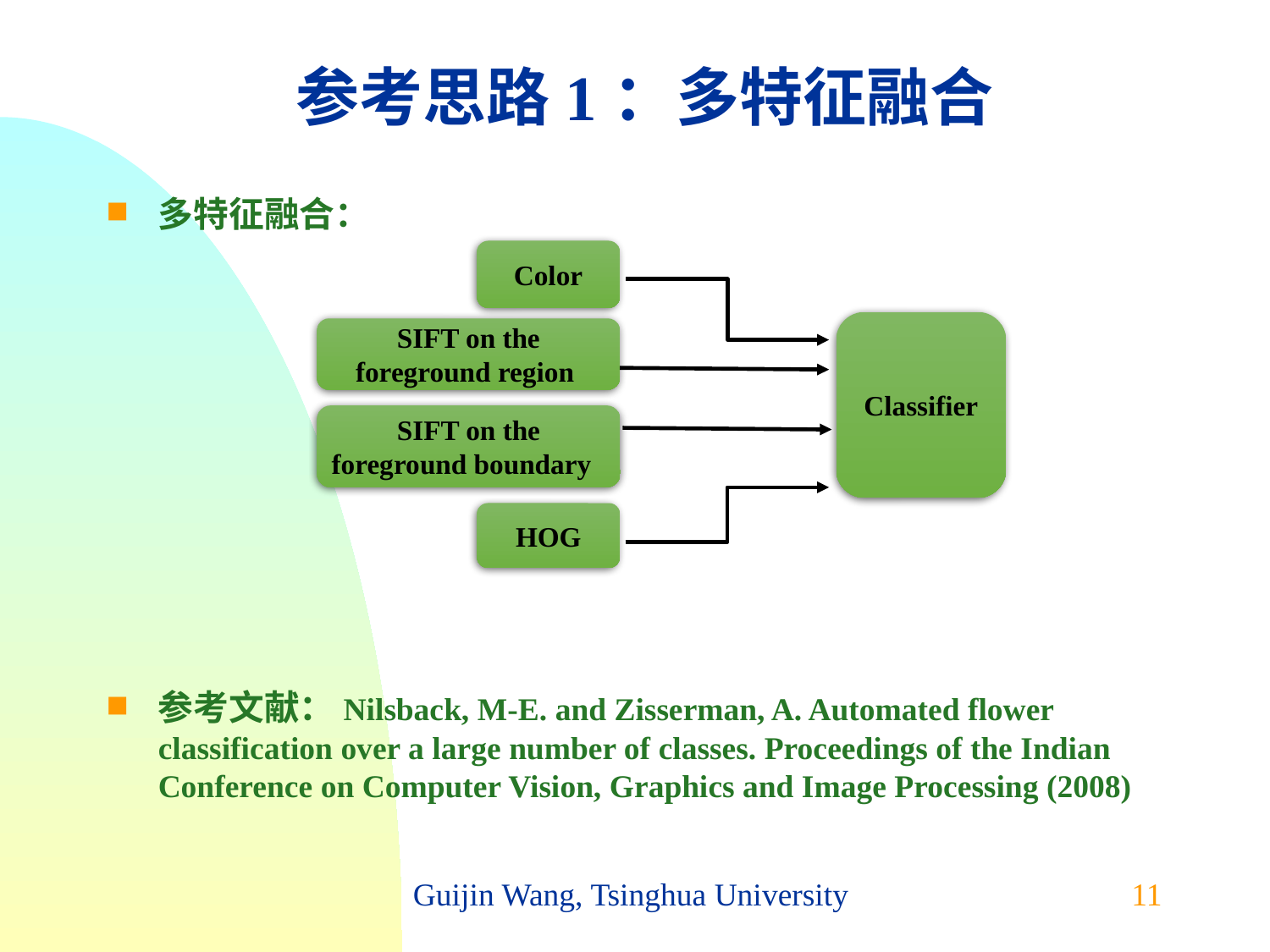

# 参考思路1：多特征融合

多特征融合：

参考文献：Nilsback, M-E. and Zisserman, A. Automated flower classification over a large number of classes. Proceedings of the Indian Conference on Computer Vision, Graphics and Image Processing (2008)
Color
Classifier
SIFT on the foreground region
SIFT on the foreground boundary
HOG
Guijin Wang, Tsinghua University
11